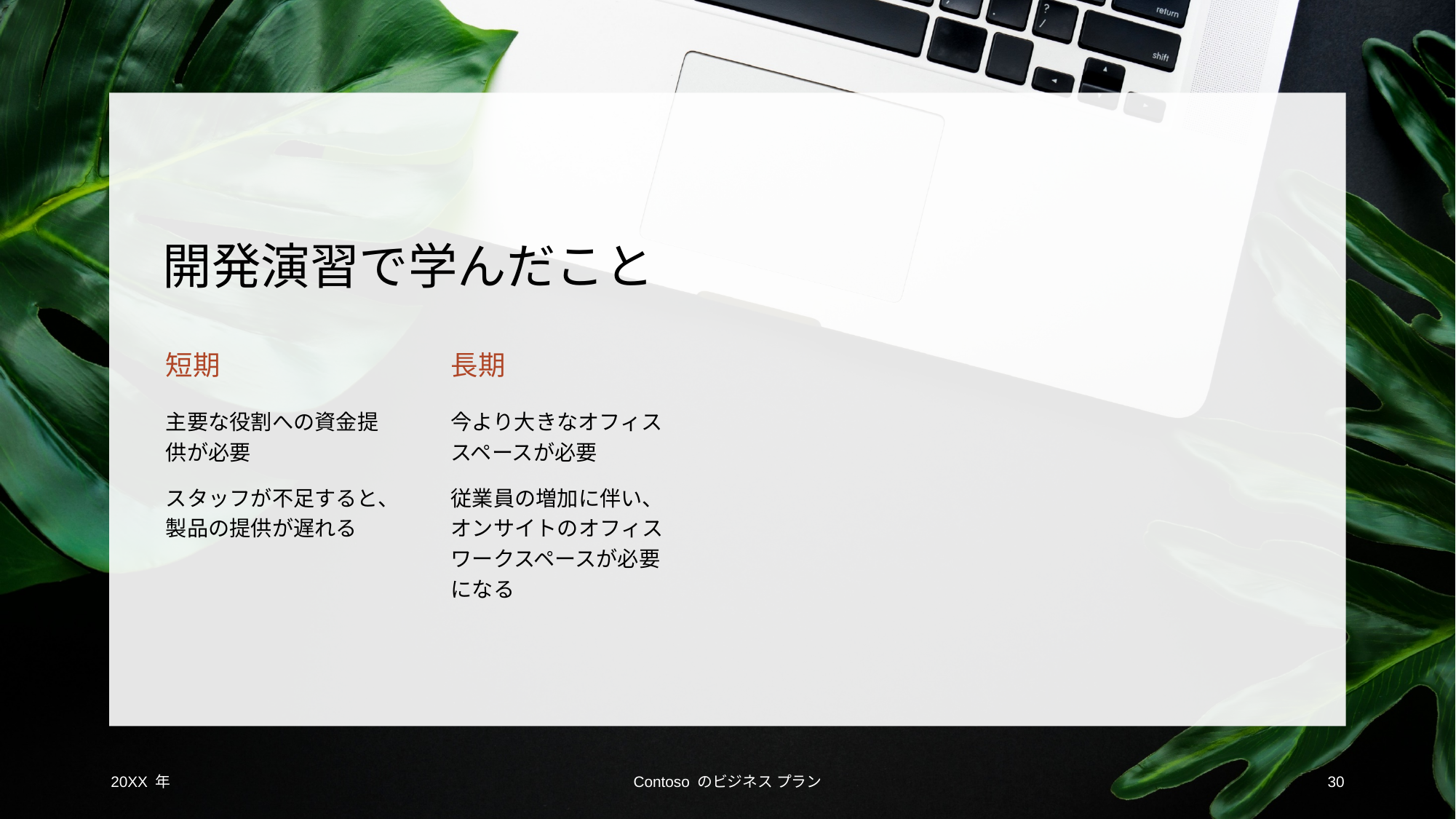

# 開発演習で学んだこと
短期
長期
主要な役割への資金提供が必要
スタッフが不足すると、製品の提供が遅れる
今より大きなオフィス スペースが必要
従業員の増加に伴い、オンサイトのオフィス ワークスペースが必要になる
20XX 年
Contoso のビジネス プラン
30